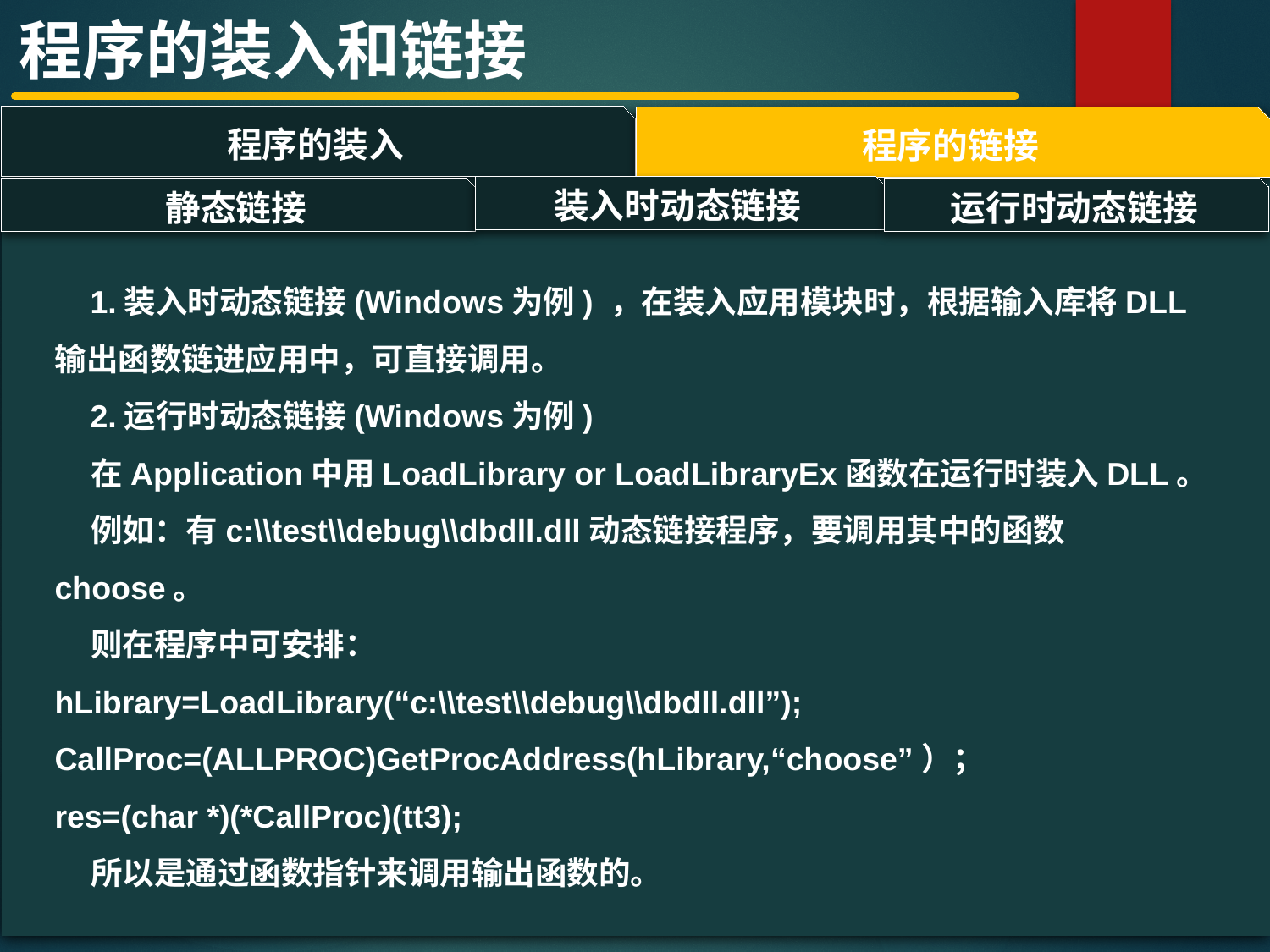

程序的装入和链接
程序的装入
程序的链接
#
装入时动态链接
运行时动态链接
静态链接
    1.装入时动态链接(Windows为例) ，在装入应用模块时，根据输入库将DLL输出函数链进应用中，可直接调用。
    2.运行时动态链接(Windows为例)
    在Application中用LoadLibrary or LoadLibraryEx函数在运行时装入DLL。
    例如：有c:\\test\\debug\\dbdll.dll动态链接程序，要调用其中的函数choose。
    则在程序中可安排：
hLibrary=LoadLibrary(“c:\\test\\debug\\dbdll.dll”);
CallProc=(ALLPROC)GetProcAddress(hLibrary,“choose”）；
res=(char *)(*CallProc)(tt3);
    所以是通过函数指针来调用输出函数的。